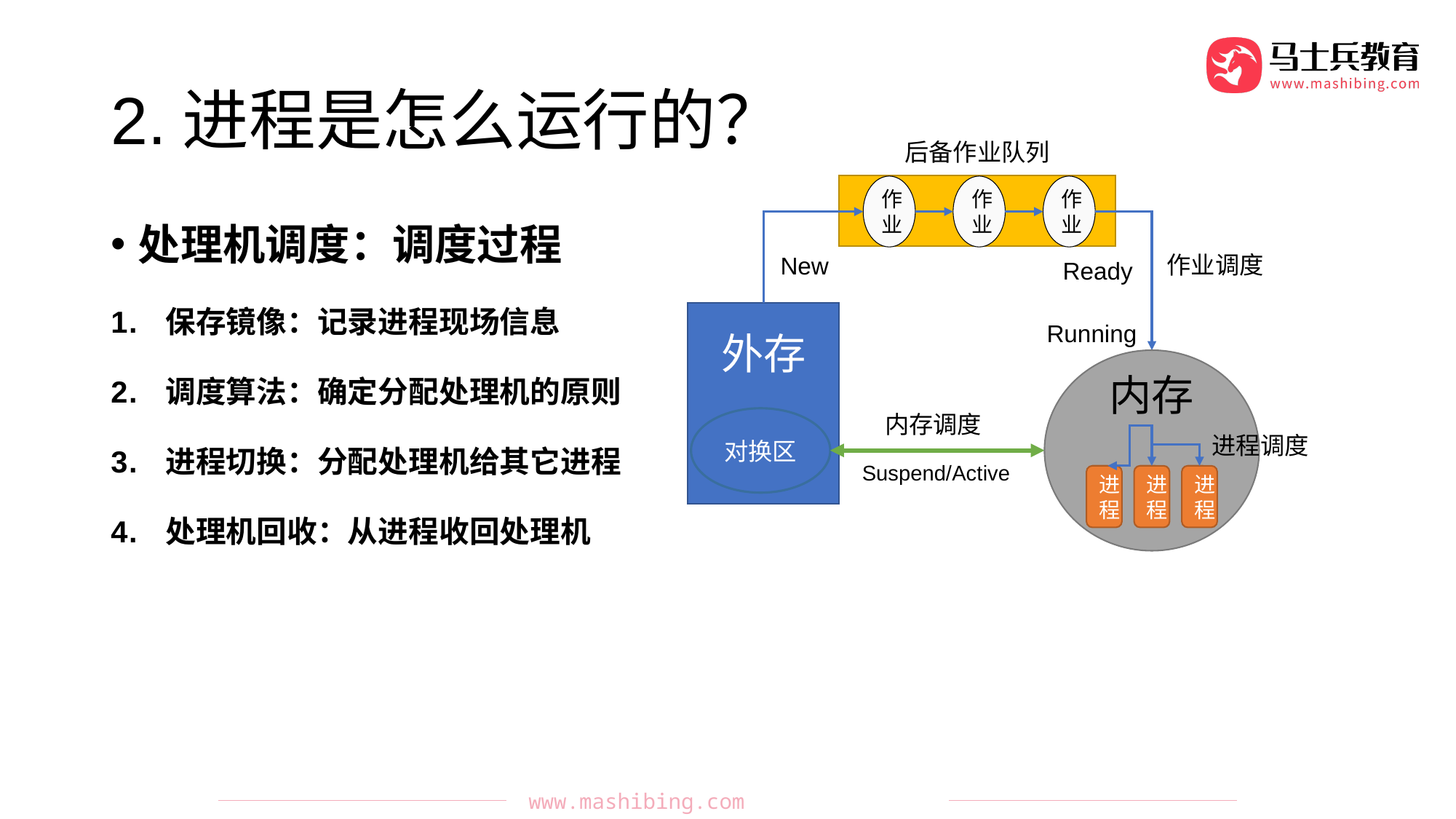

# 2.进程是怎么运行的？
后备作业队列

作业
作业
作业
作业调度
New
Ready
外存

对换区
Running

内存
进程
进程
进程
内存调度
进程调度
Suspend/Active
处理机调度：调度过程
保存镜像：记录进程现场信息
调度算法：确定分配处理机的原则
进程切换：分配处理机给其它进程
处理机回收：从进程收回处理机